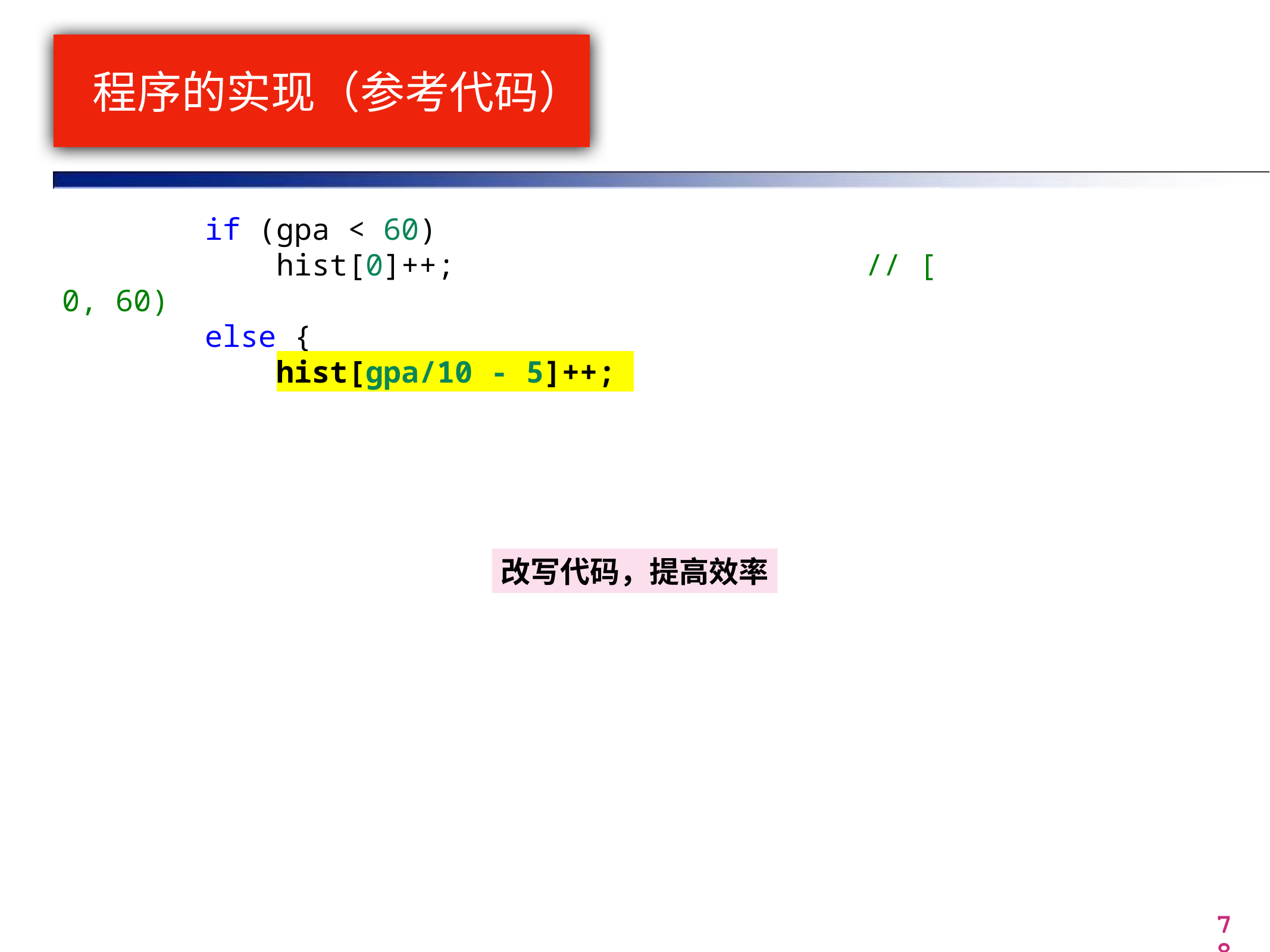

# 程序的实现（参考代码）
        if (gpa < 60)
            hist[0]++; 					// [ 0, 60)
        else {
            hist[gpa/10 - 5]++;

        }
改写代码，提高效率
78